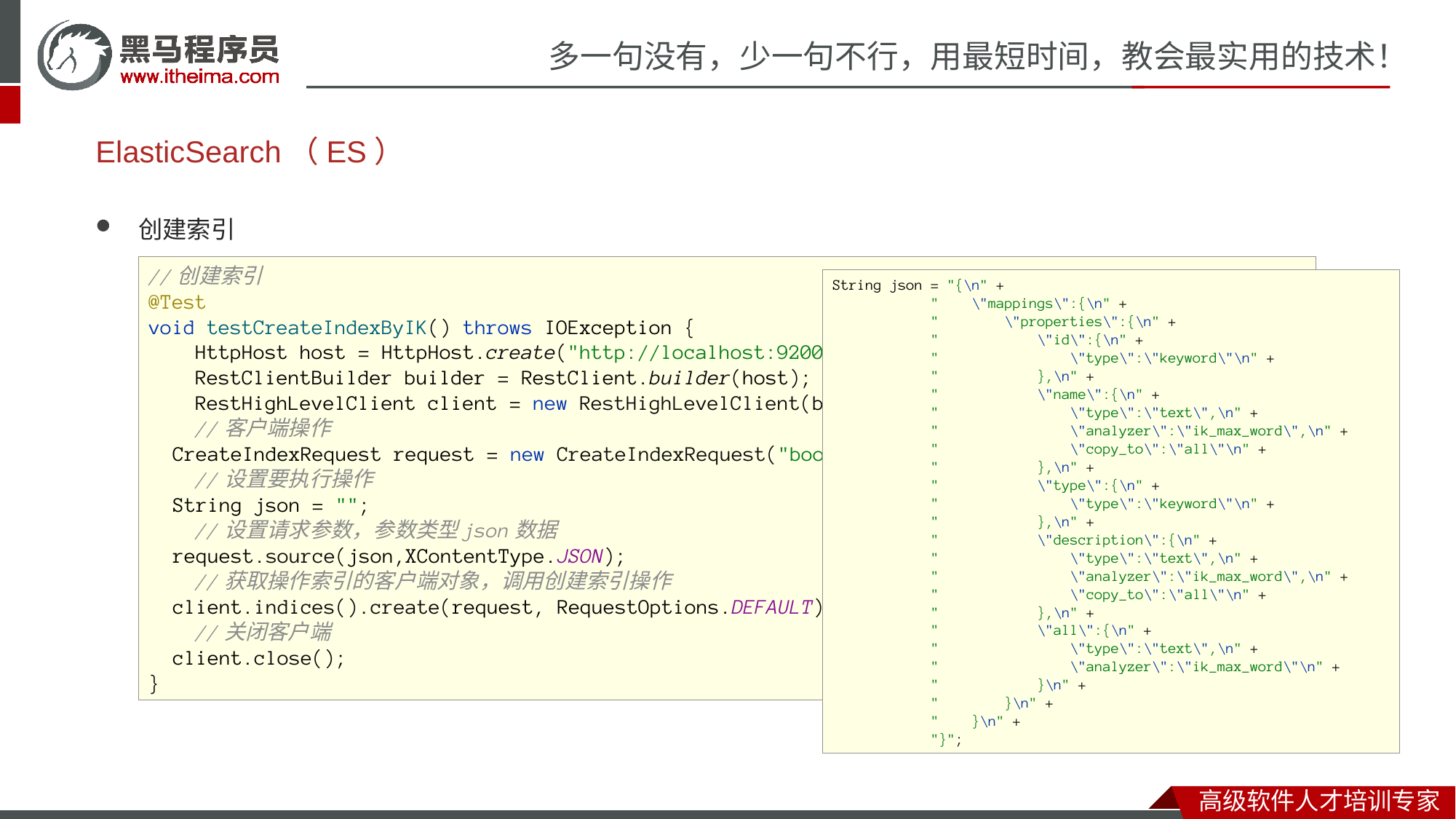

# ElasticSearch（ES）
创建索引

//创建索引
@Test
void testCreateIndexByIK() throws IOException {
    HttpHost host = HttpHost.create("http://localhost:9200");
    RestClientBuilder builder = RestClient.builder(host);
    RestHighLevelClient client = new RestHighLevelClient(builder);
    //客户端操作
    CreateIndexRequest request = new CreateIndexRequest("books");
    //设置要执行操作
    String json = "";
    //设置请求参数，参数类型json数据
    request.source(json,XContentType.JSON);
    //获取操作索引的客户端对象，调用创建索引操作
    client.indices().create(request, RequestOptions.DEFAULT);
    //关闭客户端
    client.close();
}
String json = "{\n" +
            "    \"mappings\":{\n" +
            "        \"properties\":{\n" +
            "            \"id\":{\n" +
            "                \"type\":\"keyword\"\n" +
            "            },\n" +
            "            \"name\":{\n" +
            "                \"type\":\"text\",\n" +
            "                \"analyzer\":\"ik_max_word\",\n" +
            "                \"copy_to\":\"all\"\n" +
            "            },\n" +
            "            \"type\":{\n" +
            "                \"type\":\"keyword\"\n" +
            "            },\n" +
            "            \"description\":{\n" +
            "                \"type\":\"text\",\n" +
            "                \"analyzer\":\"ik_max_word\",\n" +
            "                \"copy_to\":\"all\"\n" +
            "            },\n" +
            "            \"all\":{\n" +
            "                \"type\":\"text\",\n" +
            "                \"analyzer\":\"ik_max_word\"\n" +
            "            }\n" +
            "        }\n" +
            "    }\n" +
            "}";